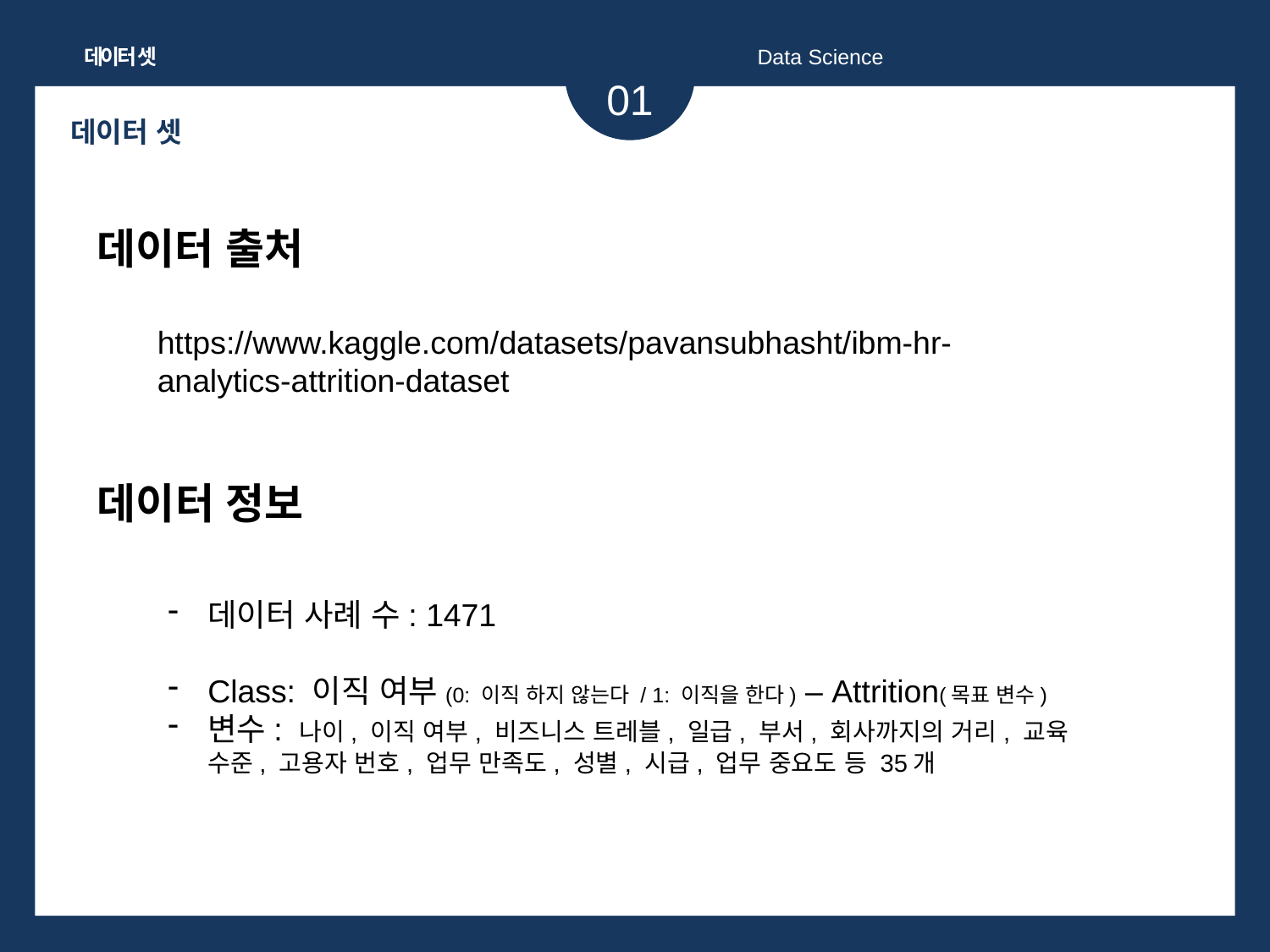

데이터 셋
Data Science
01

데이터 셋
데이터 출처
https://www.kaggle.com/datasets/pavansubhasht/ibm-hr-analytics-attrition-dataset
데이터 정보
데이터 사례 수: 1471
Class: 이직 여부(0: 이직 하지 않는다 / 1: 이직을 한다) – Attrition(목표 변수)
변수: 나이, 이직 여부, 비즈니스 트레블, 일급, 부서, 회사까지의 거리, 교육 수준, 고용자 번호, 업무 만족도, 성별, 시급, 업무 중요도 등 35개